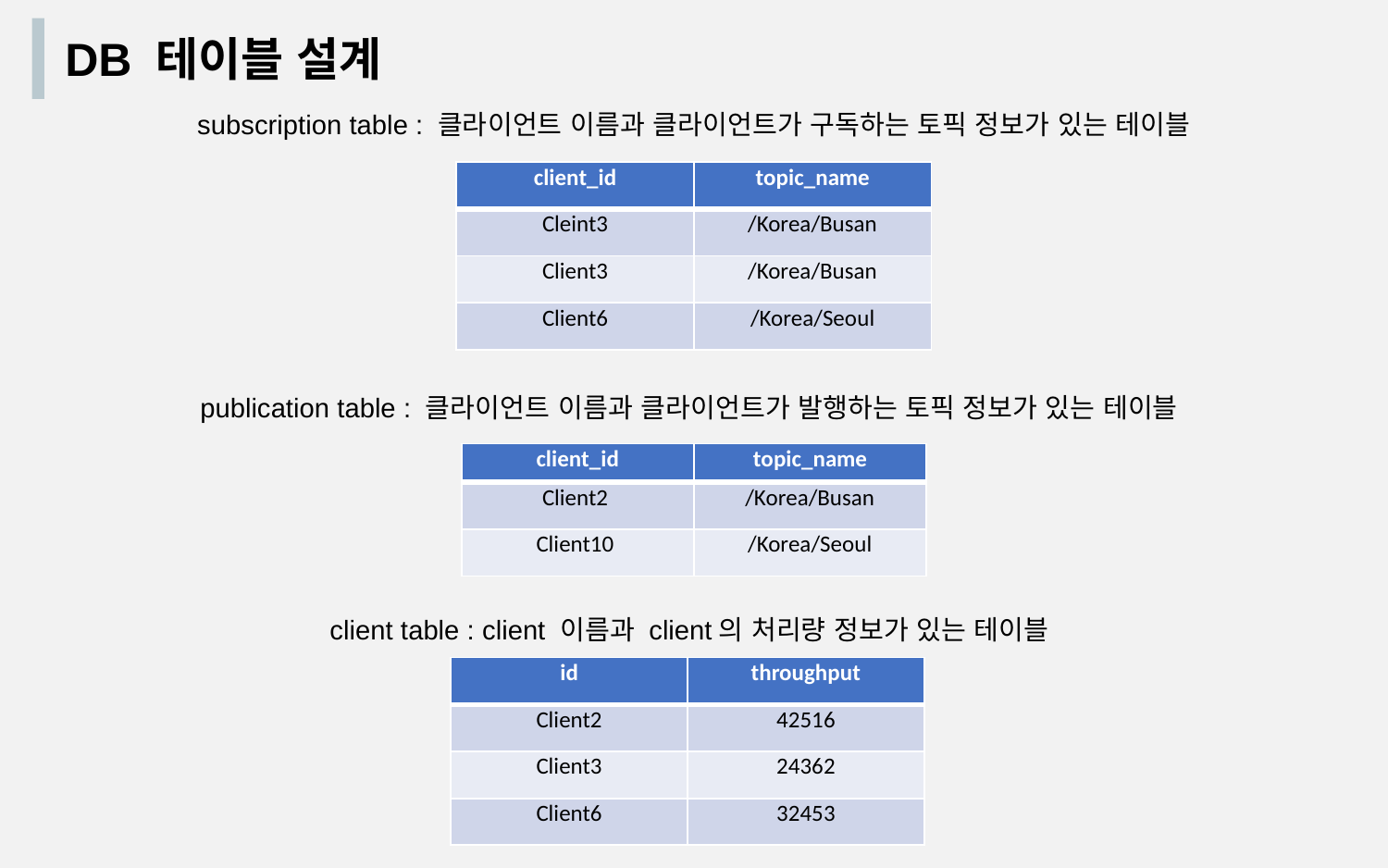

DB 테이블 설계
subscription table : 클라이언트 이름과 클라이언트가 구독하는 토픽 정보가 있는 테이블
| client\_id | topic\_name |
| --- | --- |
| Cleint3 | /Korea/Busan |
| Client3 | /Korea/Busan |
| Client6 | /Korea/Seoul |
publication table : 클라이언트 이름과 클라이언트가 발행하는 토픽 정보가 있는 테이블
| client\_id | topic\_name |
| --- | --- |
| Client2 | /Korea/Busan |
| Client10 | /Korea/Seoul |
client table : client 이름과 client의 처리량 정보가 있는 테이블
| id | throughput |
| --- | --- |
| Client2 | 42516 |
| Client3 | 24362 |
| Client6 | 32453 |